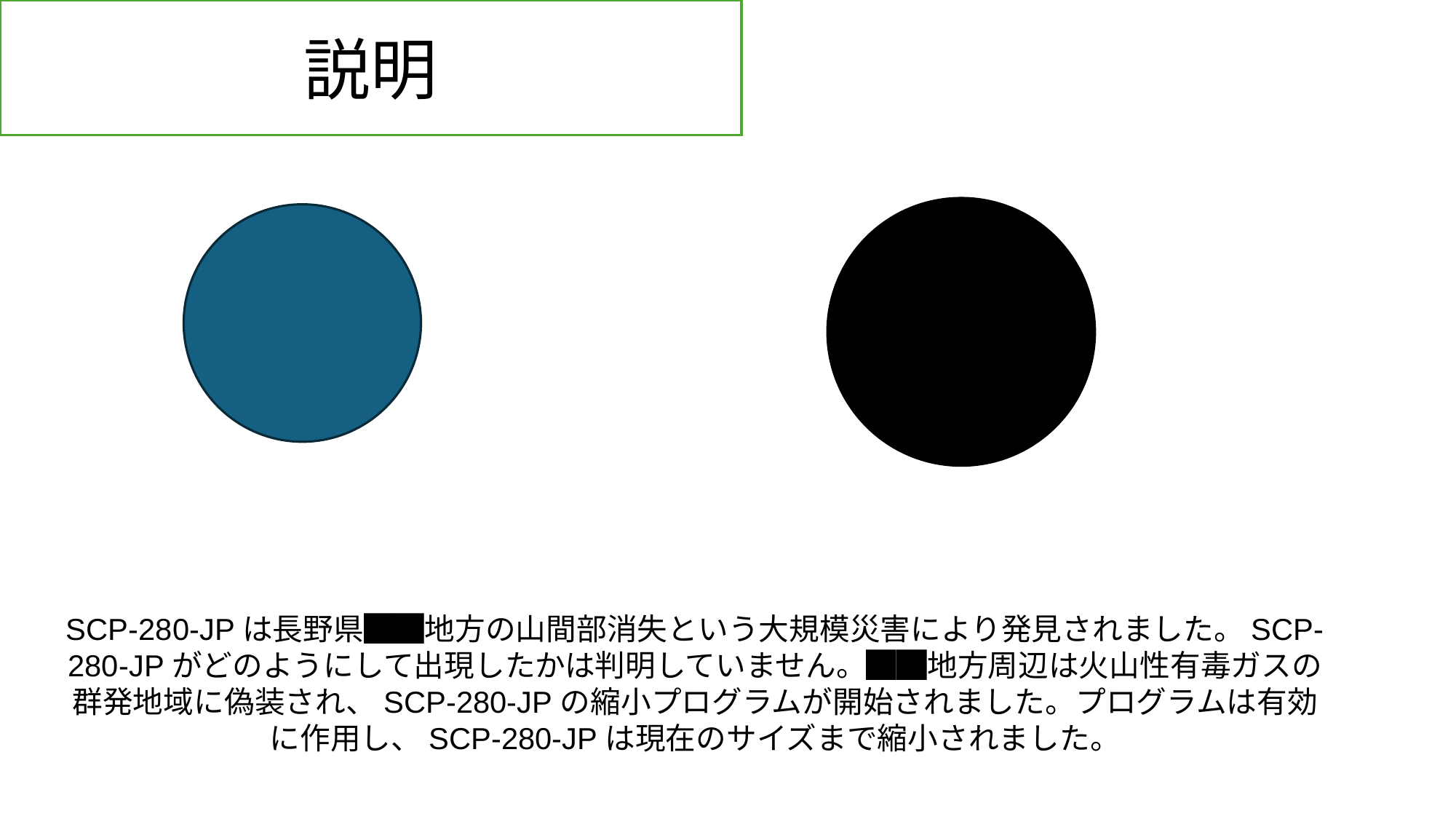

説明

SCP-280-JPは長野県██地方の山間部消失という大規模災害により発見されました。SCP-280-JPがどのようにして出現したかは判明していません。██地方周辺は火山性有毒ガスの群発地域に偽装され、SCP-280-JPの縮小プログラムが開始されました。プログラムは有効に作用し、SCP-280-JPは現在のサイズまで縮小されました。